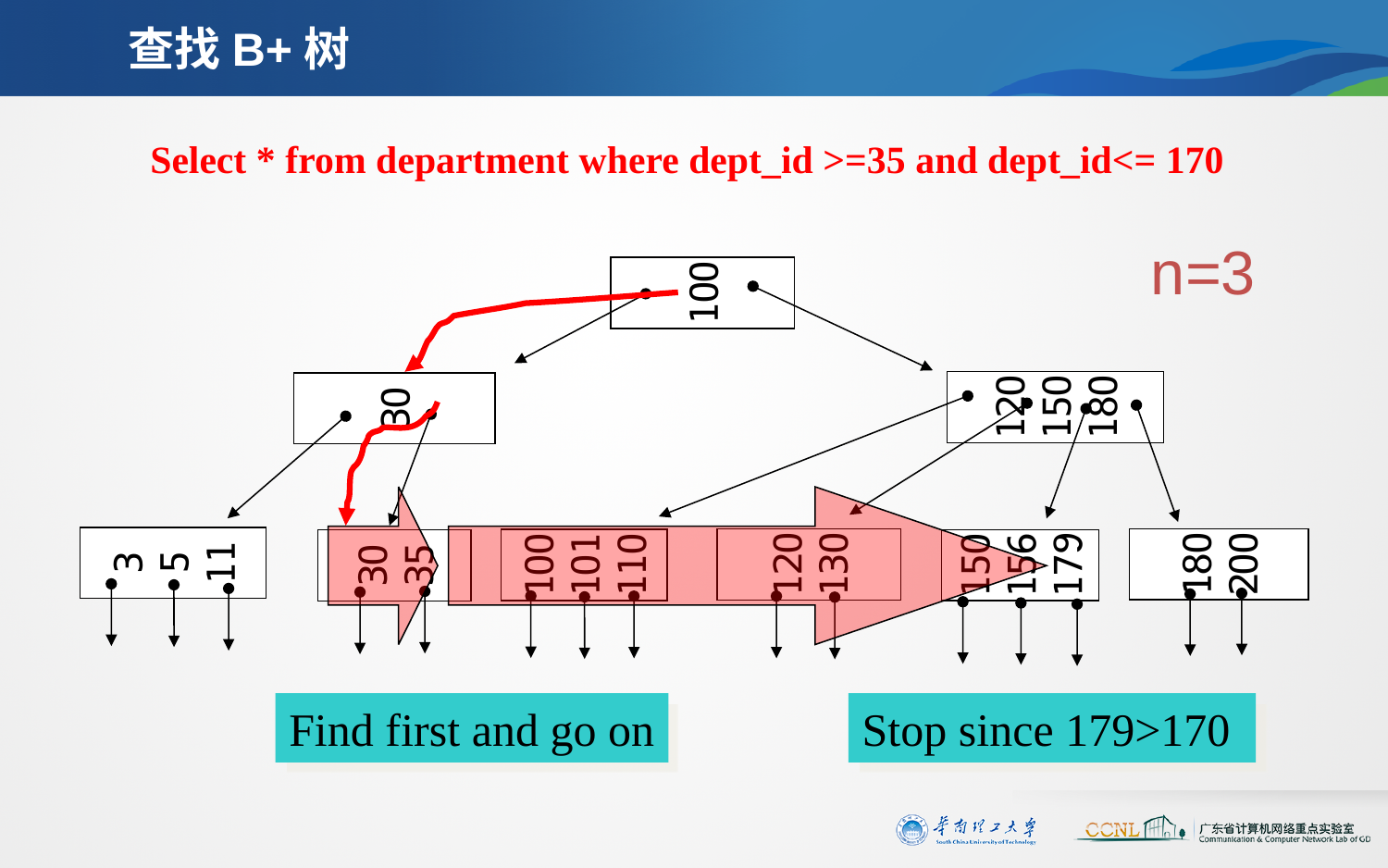

# 查找B+树
Select * from department where dept_id >=35 and dept_id<= 170
100
n=3

120
150
180
30

3
5
11
120
130
180
200
100
101
110
150
156
179

30
35

Find first and go on
Stop since 179>170